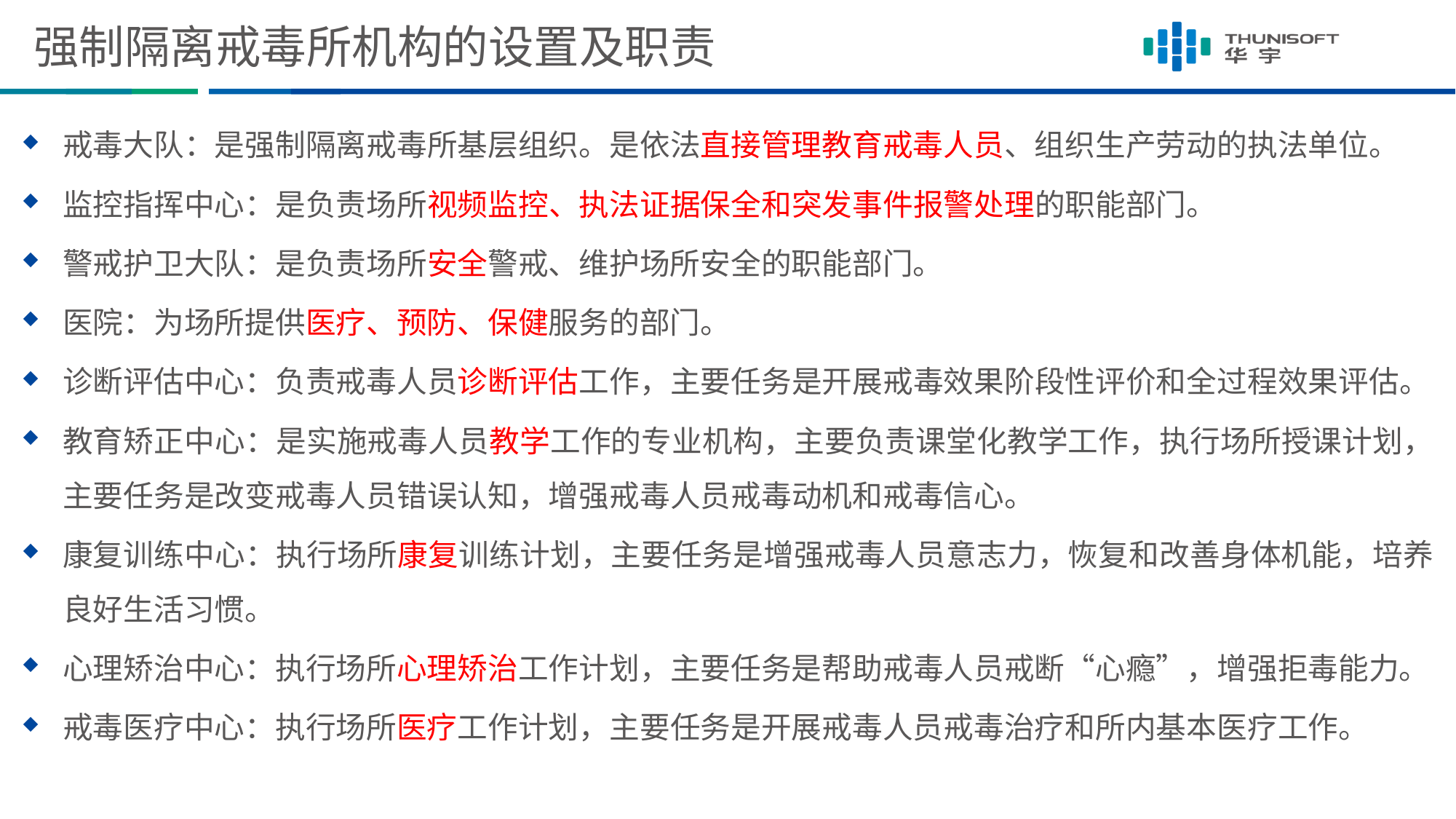

# 强制隔离戒毒所机构的设置及职责
戒毒大队：是强制隔离戒毒所基层组织。是依法直接管理教育戒毒人员、组织生产劳动的执法单位。
监控指挥中心：是负责场所视频监控、执法证据保全和突发事件报警处理的职能部门。
警戒护卫大队：是负责场所安全警戒、维护场所安全的职能部门。
医院：为场所提供医疗、预防、保健服务的部门。
诊断评估中心：负责戒毒人员诊断评估工作，主要任务是开展戒毒效果阶段性评价和全过程效果评估。
教育矫正中心：是实施戒毒人员教学工作的专业机构，主要负责课堂化教学工作，执行场所授课计划，主要任务是改变戒毒人员错误认知，增强戒毒人员戒毒动机和戒毒信心。
康复训练中心：执行场所康复训练计划，主要任务是增强戒毒人员意志力，恢复和改善身体机能，培养良好生活习惯。
心理矫治中心：执行场所心理矫治工作计划，主要任务是帮助戒毒人员戒断“心瘾”，增强拒毒能力。
戒毒医疗中心：执行场所医疗工作计划，主要任务是开展戒毒人员戒毒治疗和所内基本医疗工作。